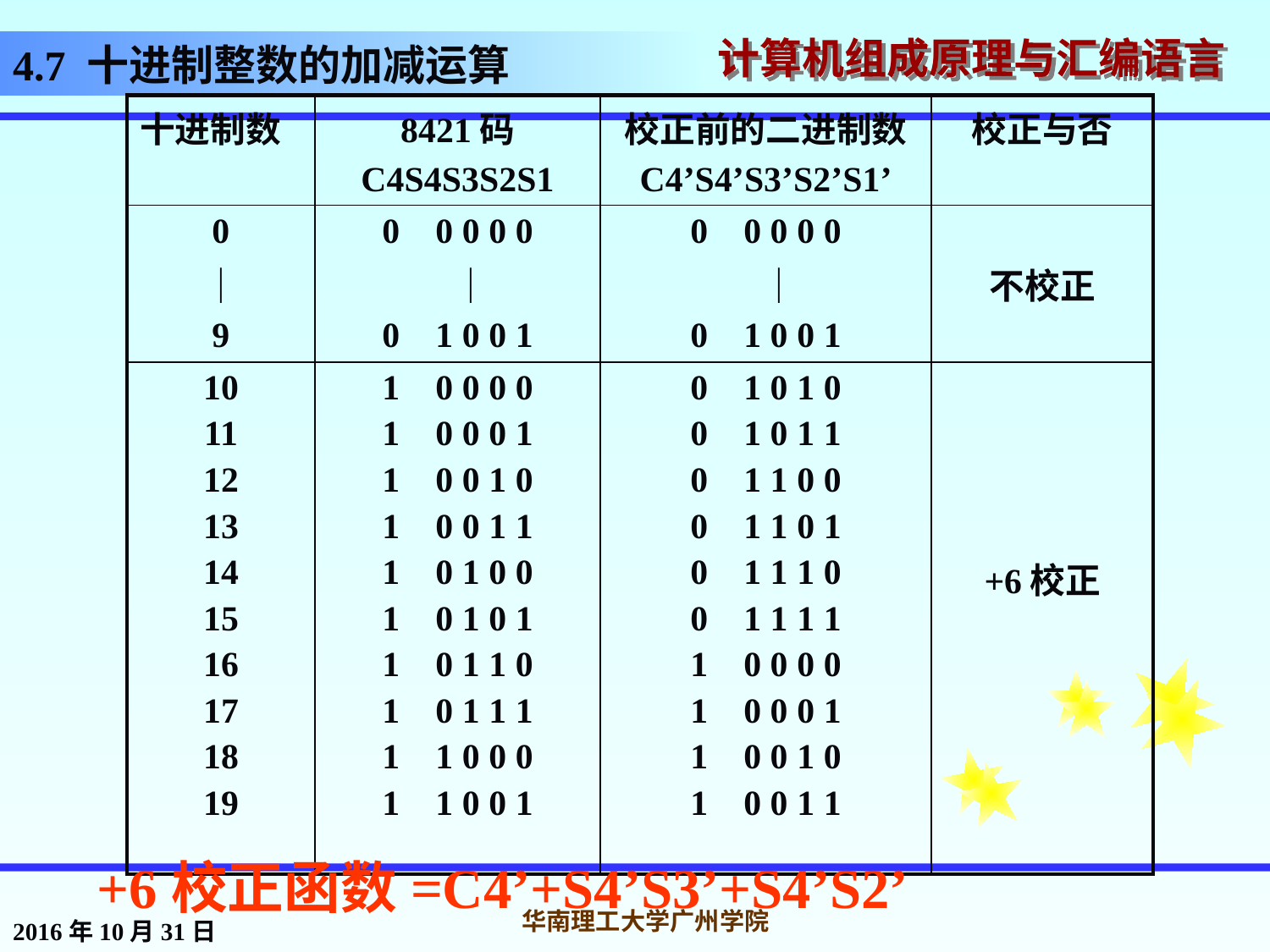

# 4.7 十进制整数的加减运算
| 十进制数 | 8421码 C4S4S3S2S1 | 校正前的二进制数 C4’S4’S3’S2’S1’ | 校正与否 |
| --- | --- | --- | --- |
| 0 ｜ 9 | 0 0 0 0 0 ｜ 0 1 0 0 1 | 0 0 0 0 0 ｜ 0 1 0 0 1 | 不校正 |
| 10 11 12 13 14 15 16 17 18 19 | 1 0 0 0 0 1 0 0 0 1 1 0 0 1 0 1 0 0 1 1 1 0 1 0 0 1 0 1 0 1 1 0 1 1 0 1 0 1 1 1 1 1 0 0 0 1 1 0 0 1 | 0 1 0 1 0 0 1 0 1 1 0 1 1 0 0 0 1 1 0 1 0 1 1 1 0 0 1 1 1 1 1 0 0 0 0 1 0 0 0 1 1 0 0 1 0 1 0 0 1 1 | +6校正 |
+6校正函数=C4’+S4’S3’+S4’S2’
2016年10月31日
华南理工大学广州学院